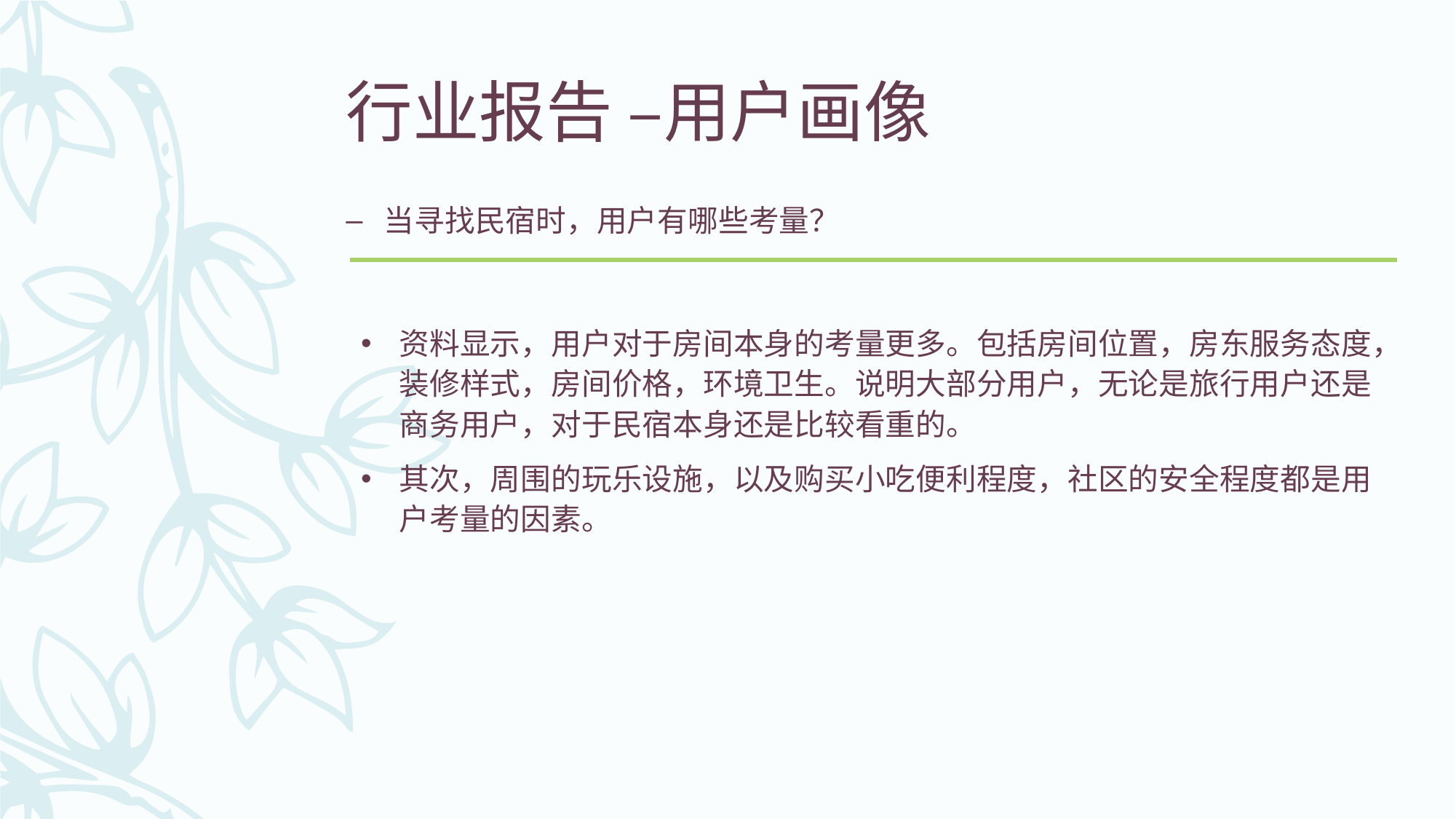

# 行业报告 –用户画像
当寻找民宿时，用户有哪些考量？
资料显示，用户对于房间本身的考量更多。包括房间位置，房东服务态度，装修样式，房间价格，环境卫生。说明大部分用户，无论是旅行用户还是商务用户，对于民宿本身还是比较看重的。
其次，周围的玩乐设施，以及购买小吃便利程度，社区的安全程度都是用户考量的因素。